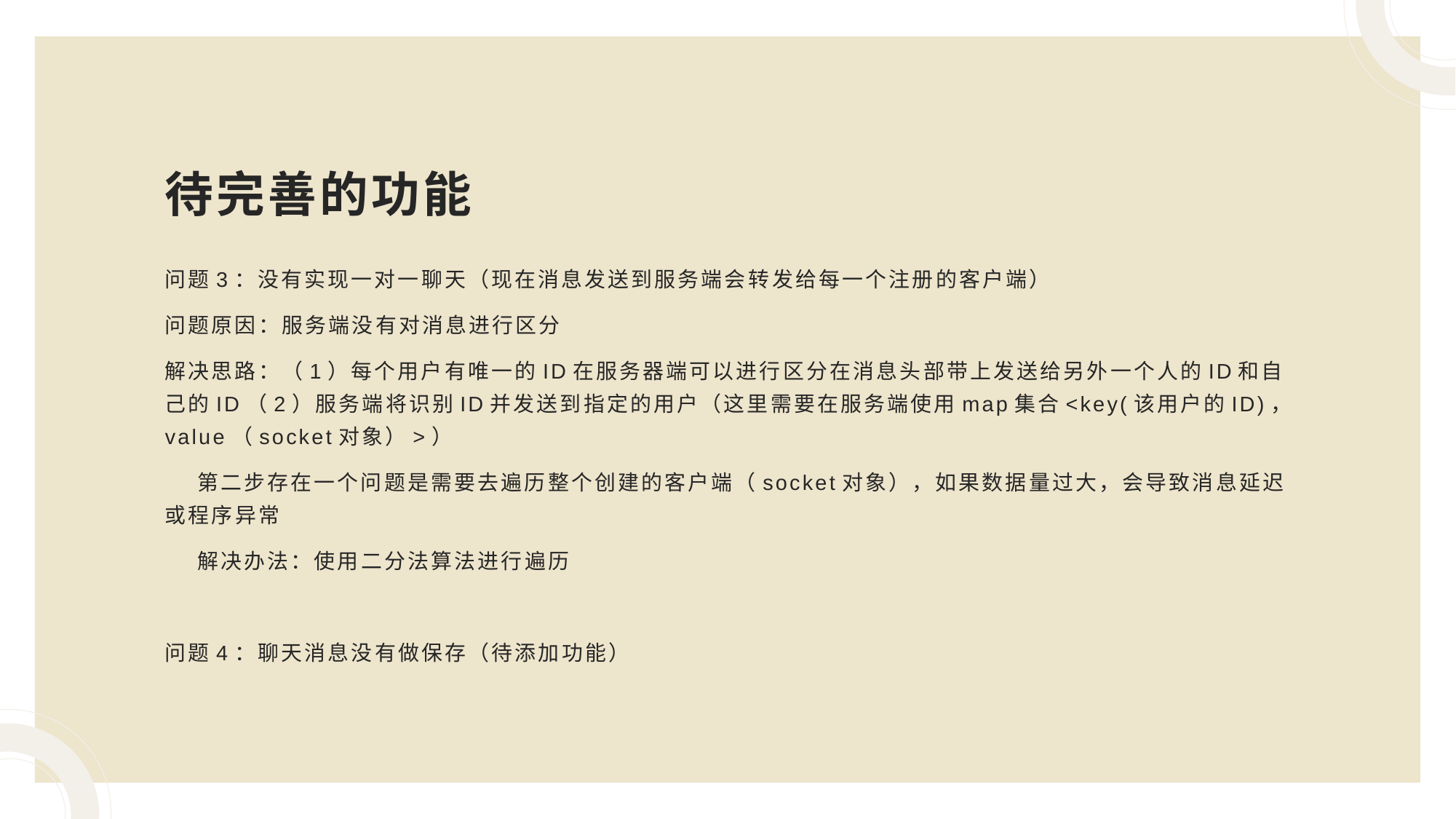

# 待完善的功能
问题3：没有实现一对一聊天（现在消息发送到服务端会转发给每一个注册的客户端）
问题原因：服务端没有对消息进行区分
解决思路：（1）每个用户有唯一的ID在服务器端可以进行区分在消息头部带上发送给另外一个人的ID和自己的ID（2）服务端将识别ID并发送到指定的用户（这里需要在服务端使用map集合<key(该用户的ID)，value（socket对象）>）
    第二步存在一个问题是需要去遍历整个创建的客户端（socket对象），如果数据量过大，会导致消息延迟或程序异常
    解决办法：使用二分法算法进行遍历

问题4：聊天消息没有做保存（待添加功能）